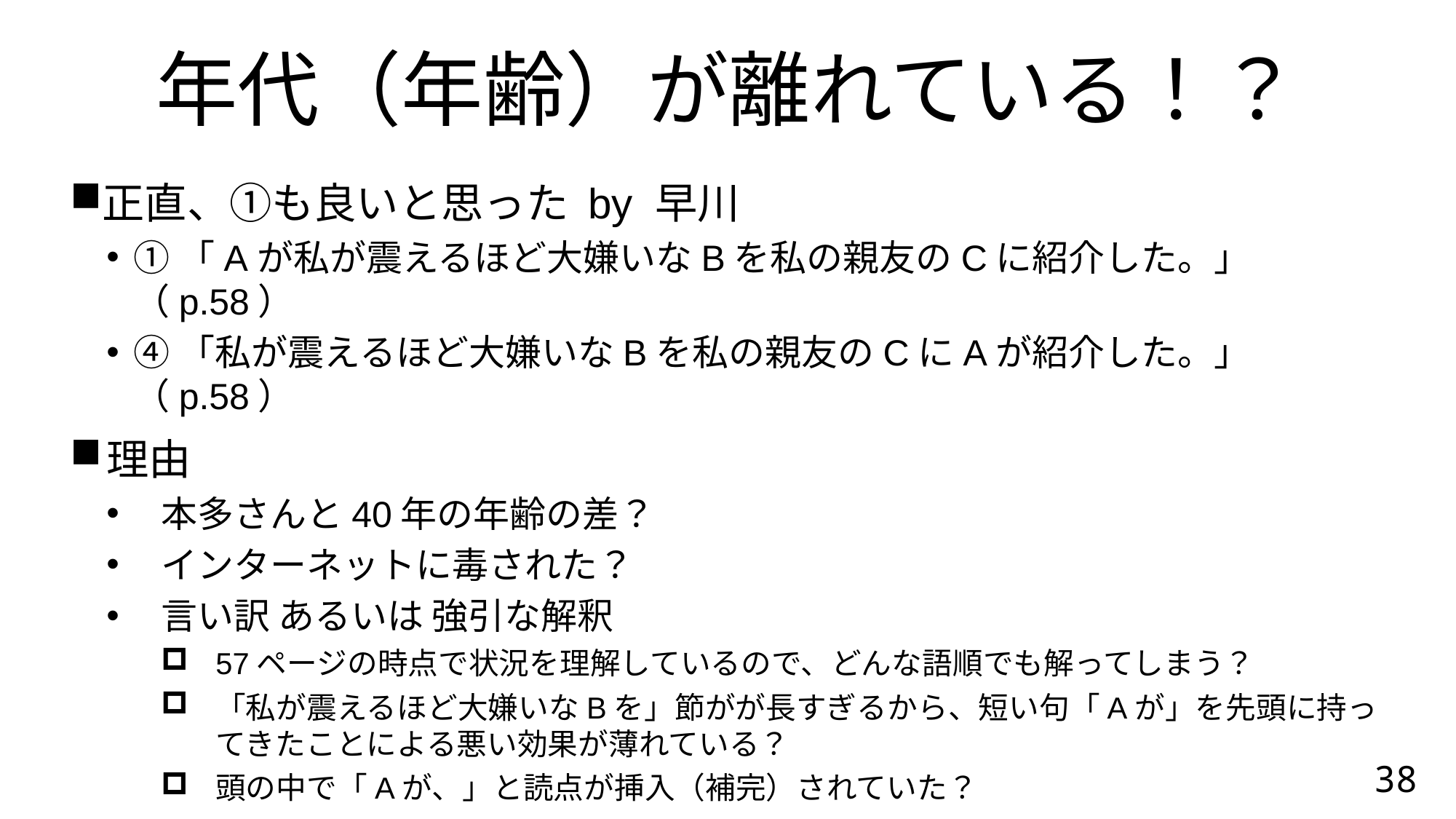

年代（年齢）が離れている！？
正直、①も良いと思った by 早川
①「Aが私が震えるほど大嫌いなBを私の親友のCに紹介した。」（p.58）
④「私が震えるほど大嫌いなBを私の親友のCにAが紹介した。」（p.58）
理由
本多さんと40年の年齢の差？
インターネットに毒された？
言い訳 あるいは 強引な解釈
57ページの時点で状況を理解しているので、どんな語順でも解ってしまう？
「私が震えるほど大嫌いなBを」節がが長すぎるから、短い句「Aが」を先頭に持ってきたことによる悪い効果が薄れている？
頭の中で「Aが、」と読点が挿入（補完）されていた？
38